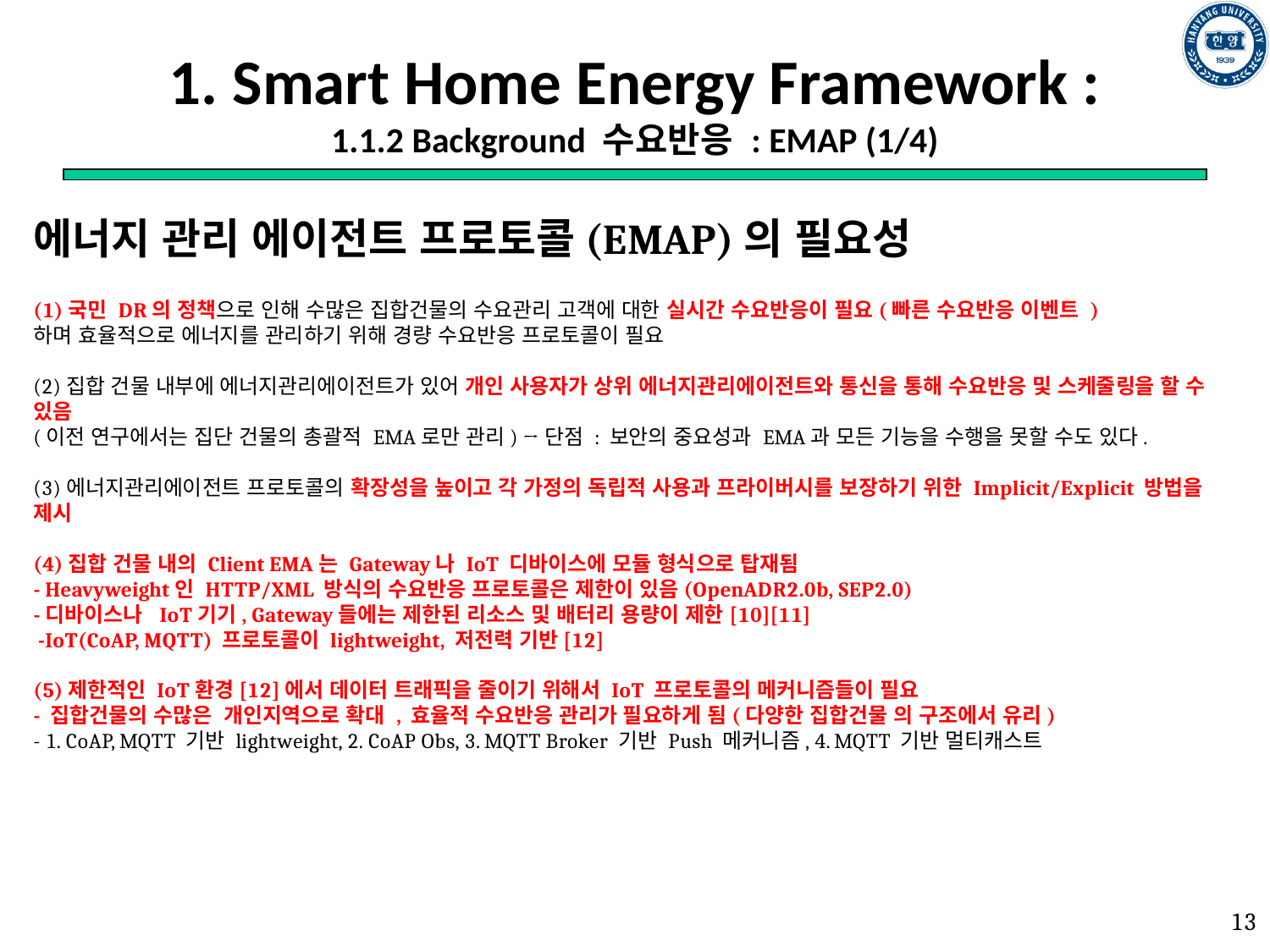

# 1. Smart Home Energy Framework : 1.1.2 Background 수요반응 : EMAP (1/4)
에너지 관리 에이전트 프로토콜(EMAP)의 필요성

(1)국민 DR의 정책으로 인해 수많은 집합건물의 수요관리 고객에 대한 실시간 수요반응이 필요(빠른 수요반응 이벤트 )
하며 효율적으로 에너지를 관리하기 위해 경량 수요반응 프로토콜이 필요

(2)집합 건물 내부에 에너지관리에이전트가 있어 개인 사용자가 상위 에너지관리에이전트와 통신을 통해 수요반응 및 스케줄링을 할 수 있음
(이전 연구에서는 집단 건물의 총괄적 EMA로만 관리) →단점 : 보안의 중요성과 EMA과 모든 기능을 수행을 못할 수도 있다.

(3)에너지관리에이전트 프로토콜의 확장성을 높이고 각 가정의 독립적 사용과 프라이버시를 보장하기 위한 Implicit/Explicit 방법을 제시

(4)집합 건물 내의 Client EMA는 Gateway나 IoT 디바이스에 모듈 형식으로 탑재됨
- Heavyweight인 HTTP/XML 방식의 수요반응 프로토콜은 제한이 있음(OpenADR2.0b, SEP2.0)
-디바이스나  IoT기기, Gateway들에는 제한된 리소스 및 배터리 용량이 제한[10][11]
 -IoT(CoAP, MQTT) 프로토콜이 lightweight, 저전력 기반[12]

(5)제한적인 IoT환경[12]에서 데이터 트래픽을 줄이기 위해서 IoT 프로토콜의 메커니즘들이 필요
- 집합건물의 수많은  개인지역으로 확대 , 효율적 수요반응 관리가 필요하게 됨(다양한 집합건물 의 구조에서 유리)
- 1. CoAP, MQTT 기반 lightweight, 2. CoAP Obs, 3. MQTT Broker 기반 Push 메커니즘, 4. MQTT 기반 멀티캐스트

13